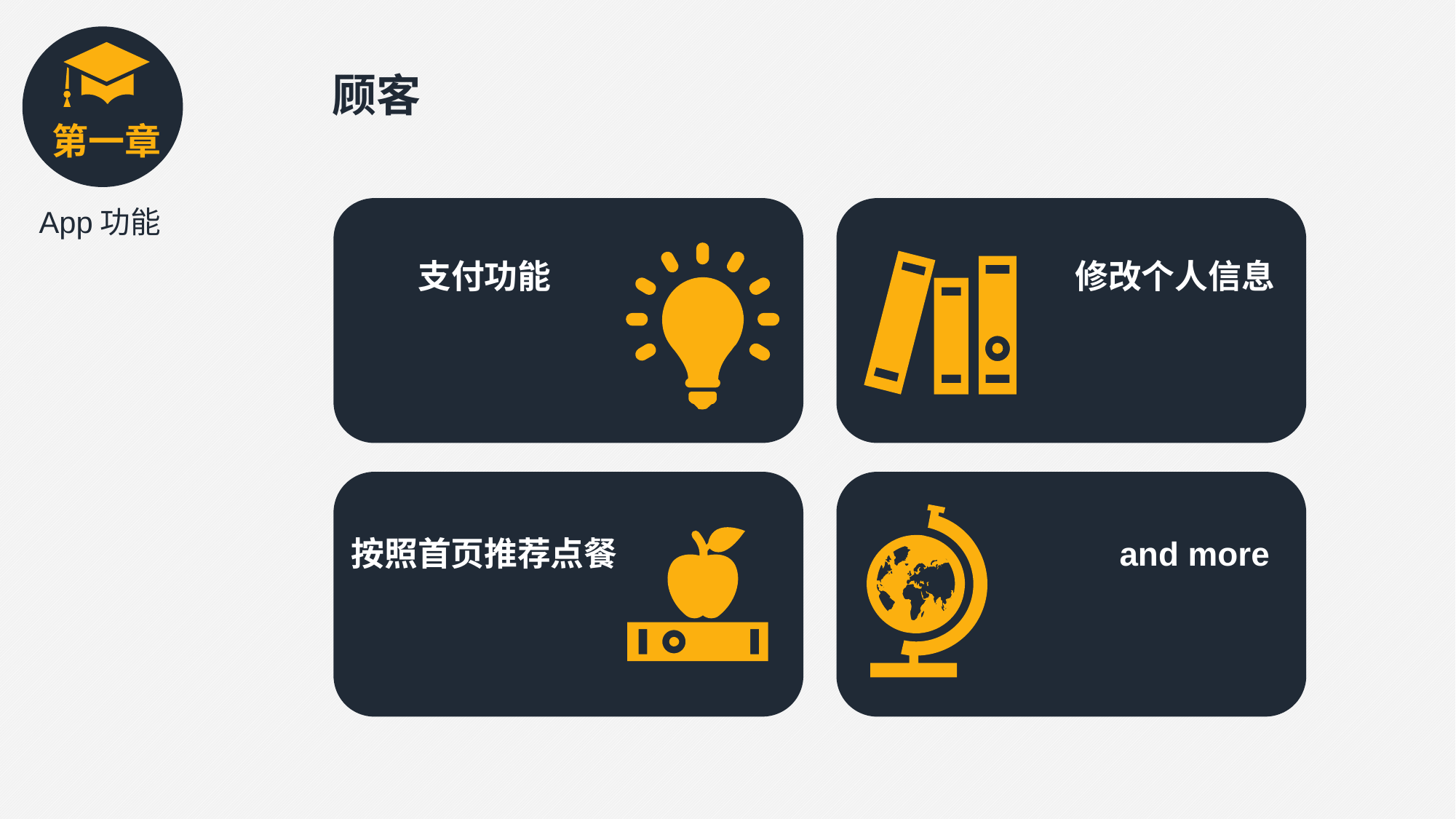

顾客
第一章
App功能

支付功能
修改个人信息

按照首页推荐点餐
and more